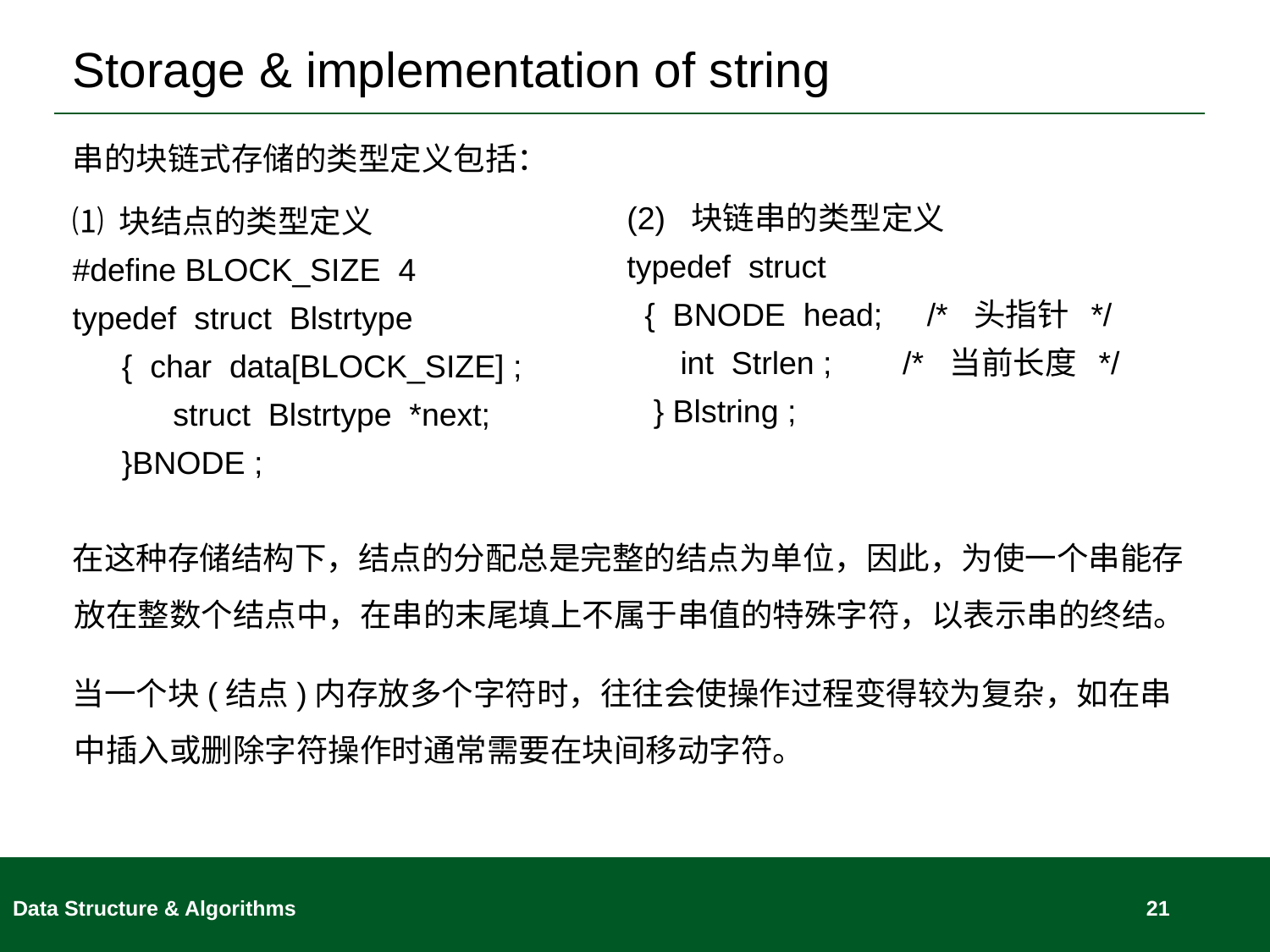

# Storage & implementation of string
串的块链式存储的类型定义包括：
⑴ 块结点的类型定义
#define BLOCK_SIZE  4
typedef  struct  Blstrtype
{  char  data[BLOCK_SIZE] ;
struct  Blstrtype  *next;
}BNODE ;
(2)  块链串的类型定义
typedef  struct
  {  BNODE  head;     /*  头指针  */
      int  Strlen ;        /*  当前长度  */
   } Blstring ;
在这种存储结构下，结点的分配总是完整的结点为单位，因此，为使一个串能存放在整数个结点中，在串的末尾填上不属于串值的特殊字符，以表示串的终结。
当一个块(结点)内存放多个字符时，往往会使操作过程变得较为复杂，如在串中插入或删除字符操作时通常需要在块间移动字符。
Data Structure & Algorithms
21